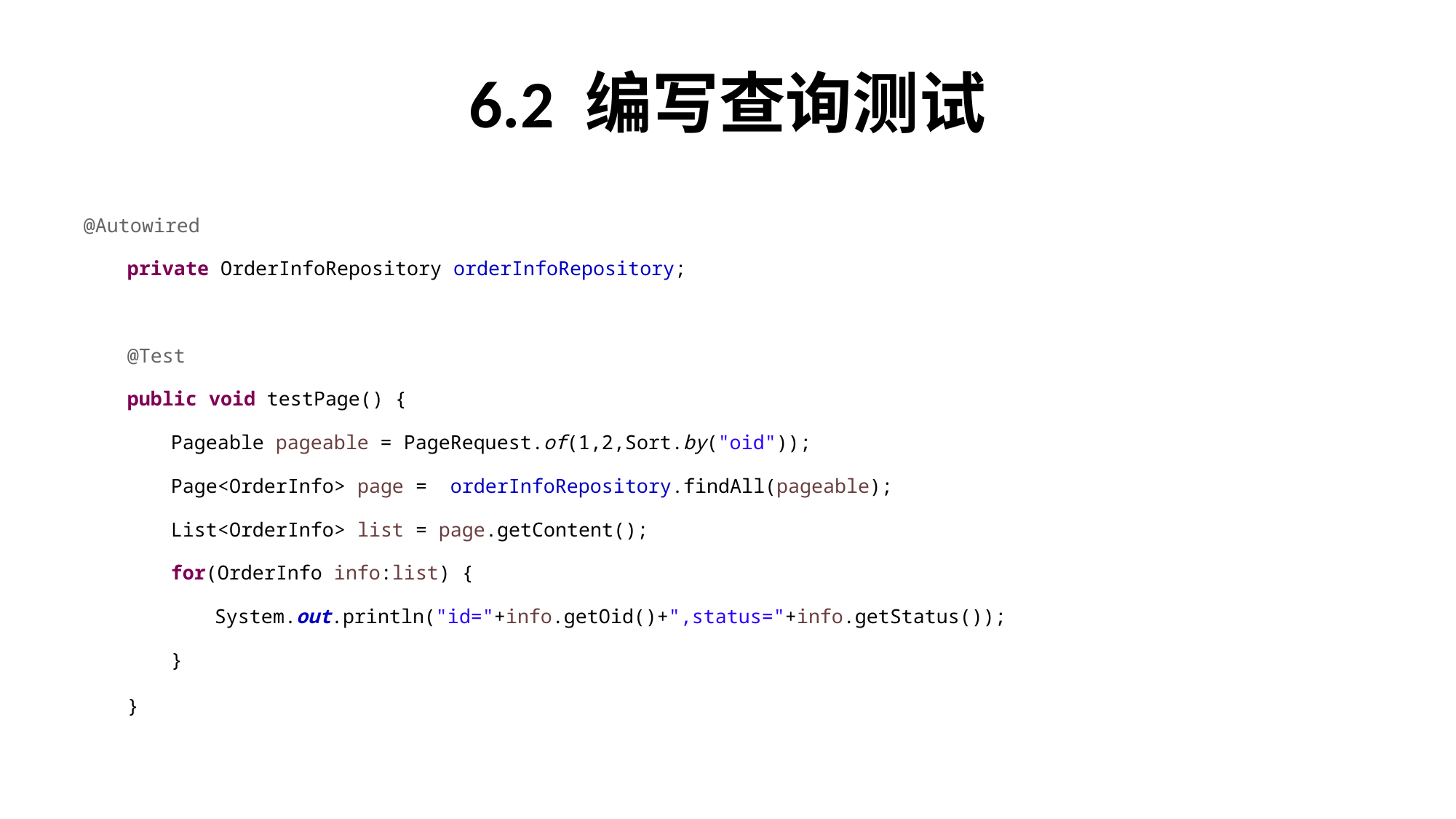

# 6.2 编写查询测试
@Autowired
	private OrderInfoRepository orderInfoRepository;

	@Test
	public void testPage() {
		Pageable pageable = PageRequest.of(1,2,Sort.by("oid"));
		Page<OrderInfo> page =  orderInfoRepository.findAll(pageable);
		List<OrderInfo> list = page.getContent();
		for(OrderInfo info:list) {
			System.out.println("id="+info.getOid()+",status="+info.getStatus());
		}
	}